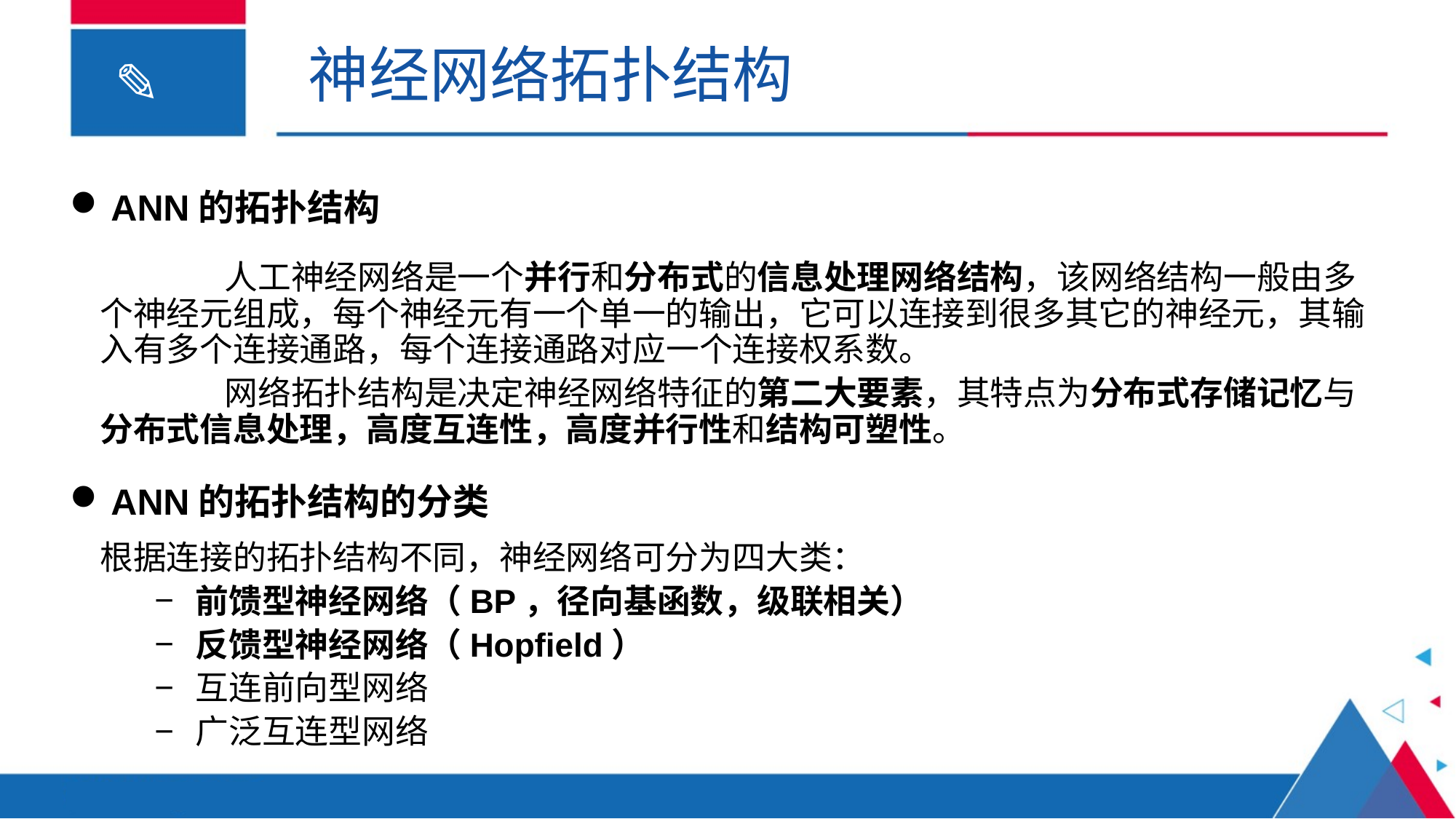

神经网络拓扑结构
ANN的拓扑结构
	 人工神经网络是一个并行和分布式的信息处理网络结构，该网络结构一般由多个神经元组成，每个神经元有一个单一的输出，它可以连接到很多其它的神经元，其输入有多个连接通路，每个连接通路对应一个连接权系数。
	 网络拓扑结构是决定神经网络特征的第二大要素，其特点为分布式存储记忆与分布式信息处理，高度互连性，高度并行性和结构可塑性。

ANN的拓扑结构的分类
根据连接的拓扑结构不同，神经网络可分为四大类：
前馈型神经网络（BP，径向基函数，级联相关）
反馈型神经网络（Hopfield）
互连前向型网络
广泛互连型网络